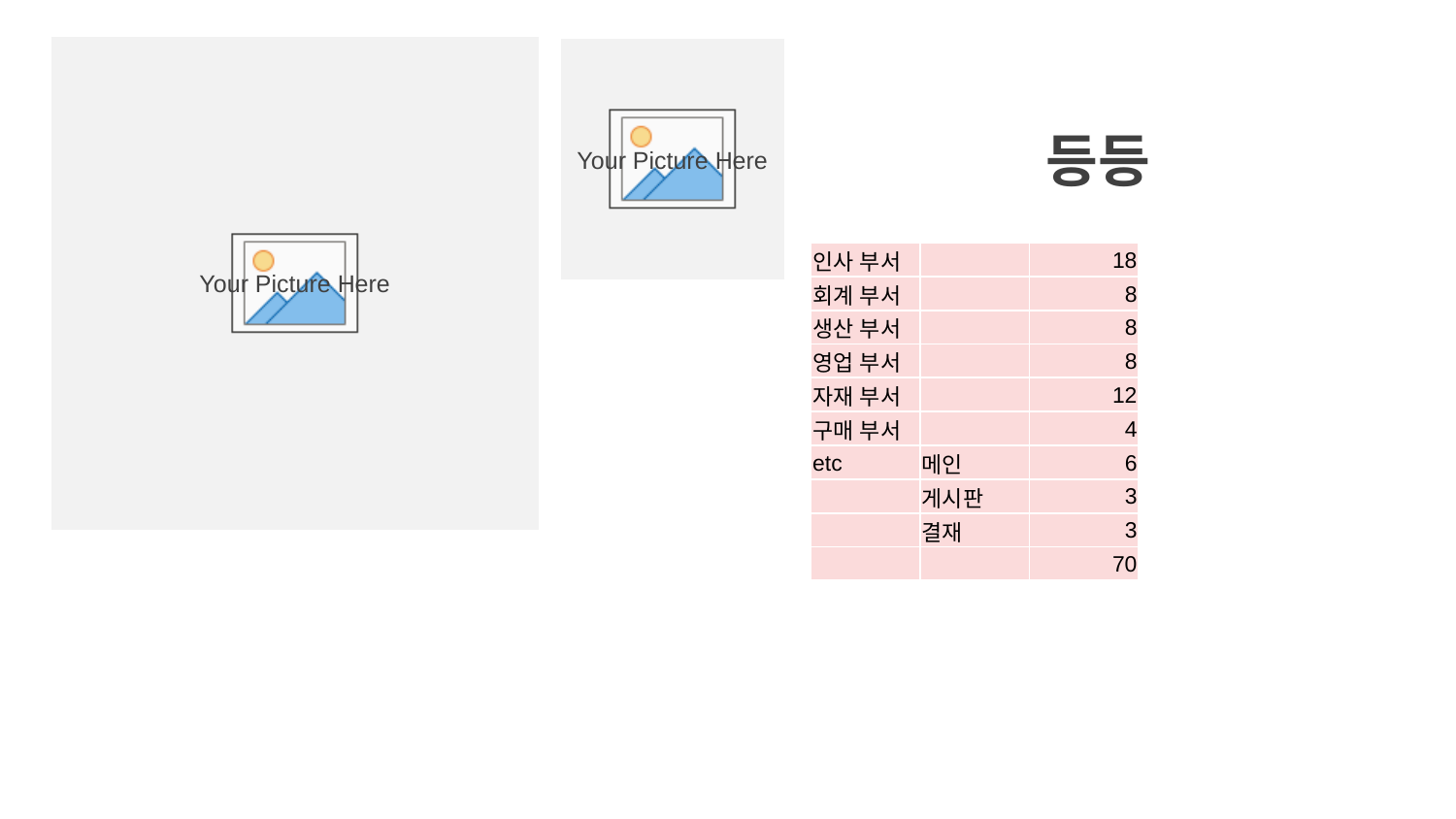

등등
| 인사 부서 |  | 18 |
| --- | --- | --- |
| 회계 부서 |  | 8 |
| 생산 부서 |  | 8 |
| 영업 부서 |  | 8 |
| 자재 부서 |  | 12 |
| 구매 부서 |  | 4 |
| etc | 메인 | 6 |
|  | 게시판 | 3 |
|  | 결재 | 3 |
|  |  | 70 |